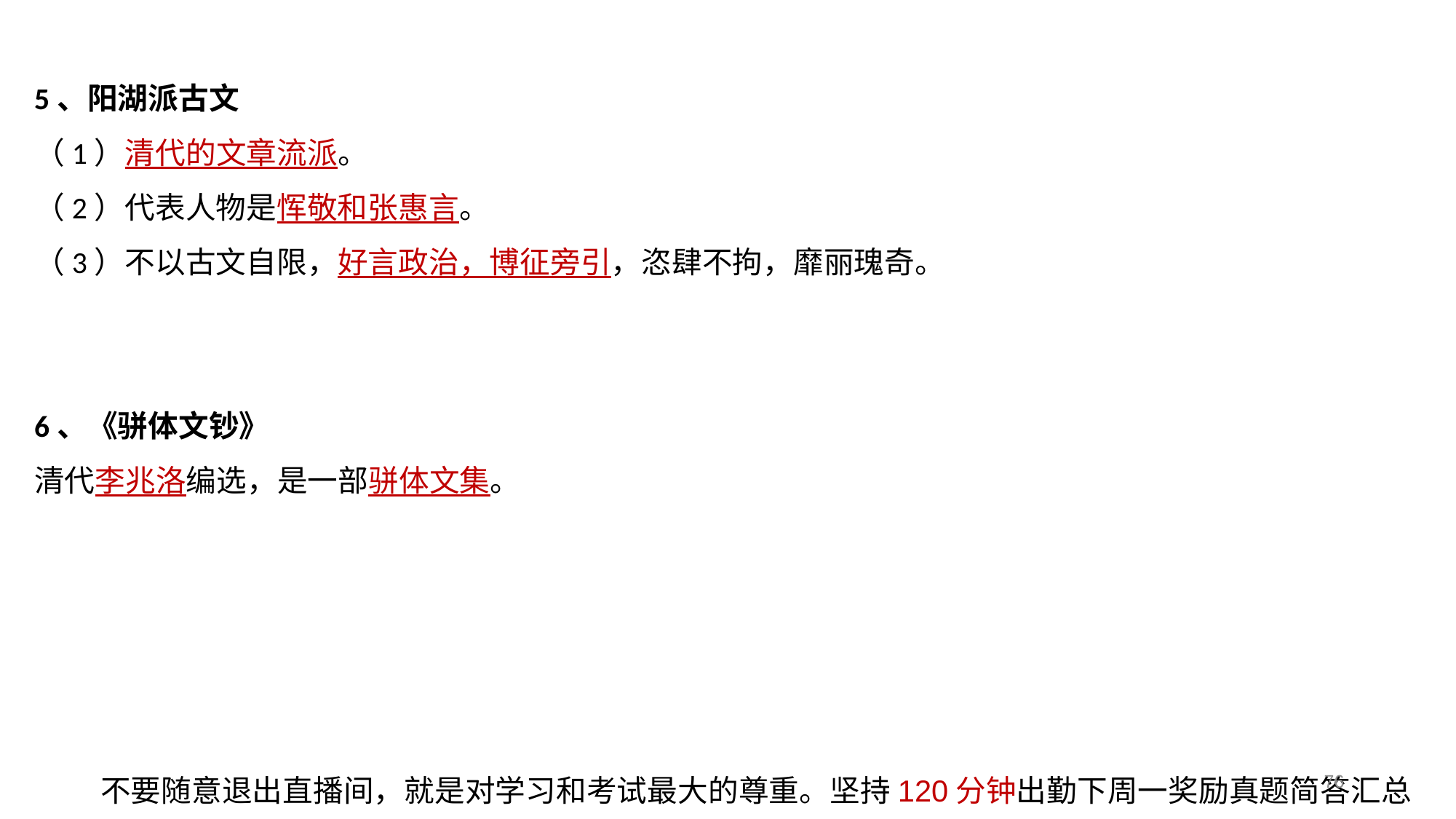

5、阳湖派古文
（1）清代的文章流派。
（2）代表人物是恽敬和张惠言。
（3）不以古文自限，好言政治，博征旁引，恣肆不拘，靡丽瑰奇。

6、《骈体文钞》
清代李兆洛编选，是一部骈体文集。
76